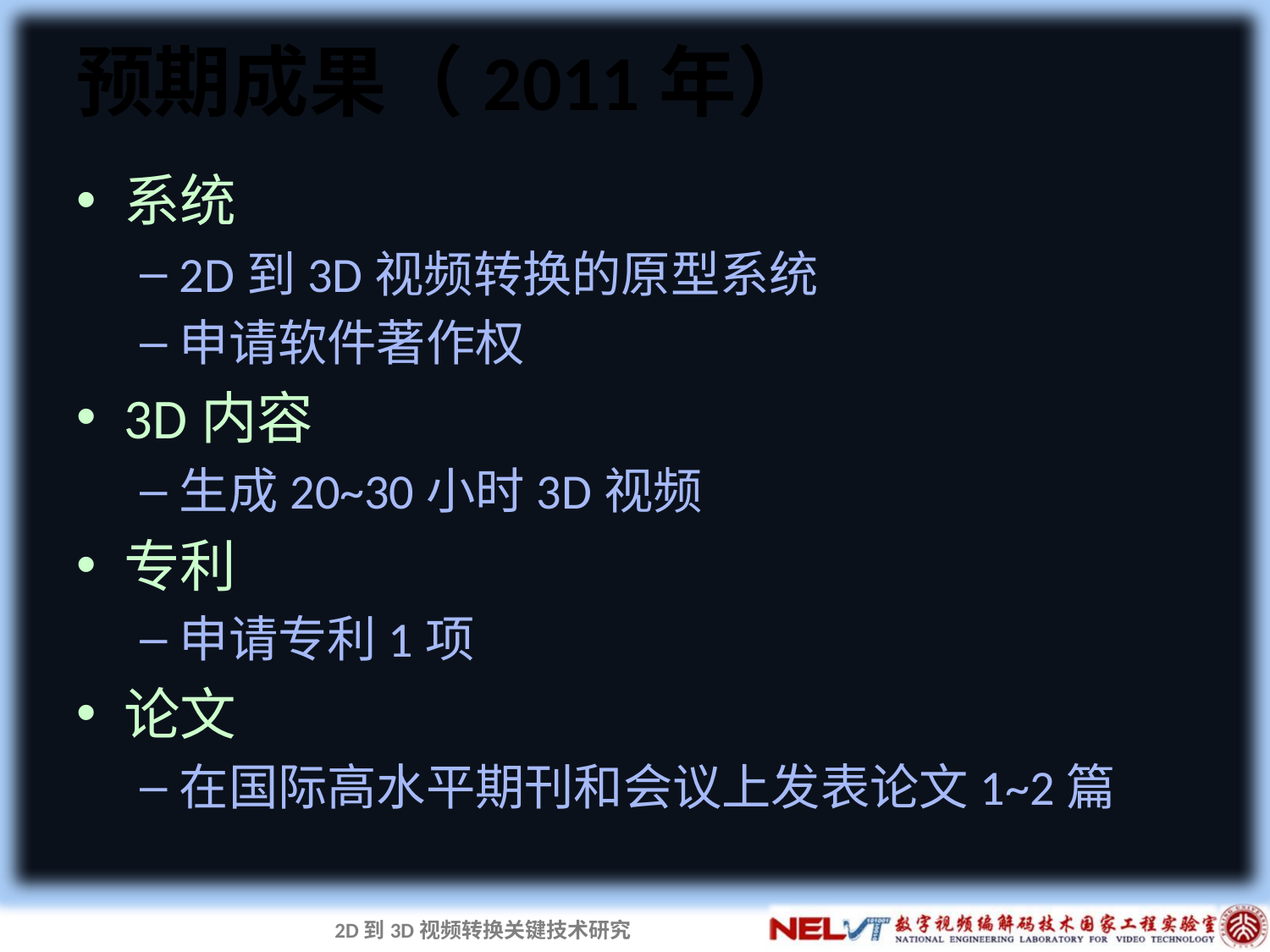

# 预期成果（2011年）
系统
2D到3D视频转换的原型系统
申请软件著作权
3D内容
生成20~30小时3D视频
专利
申请专利1项
论文
在国际高水平期刊和会议上发表论文1~2篇